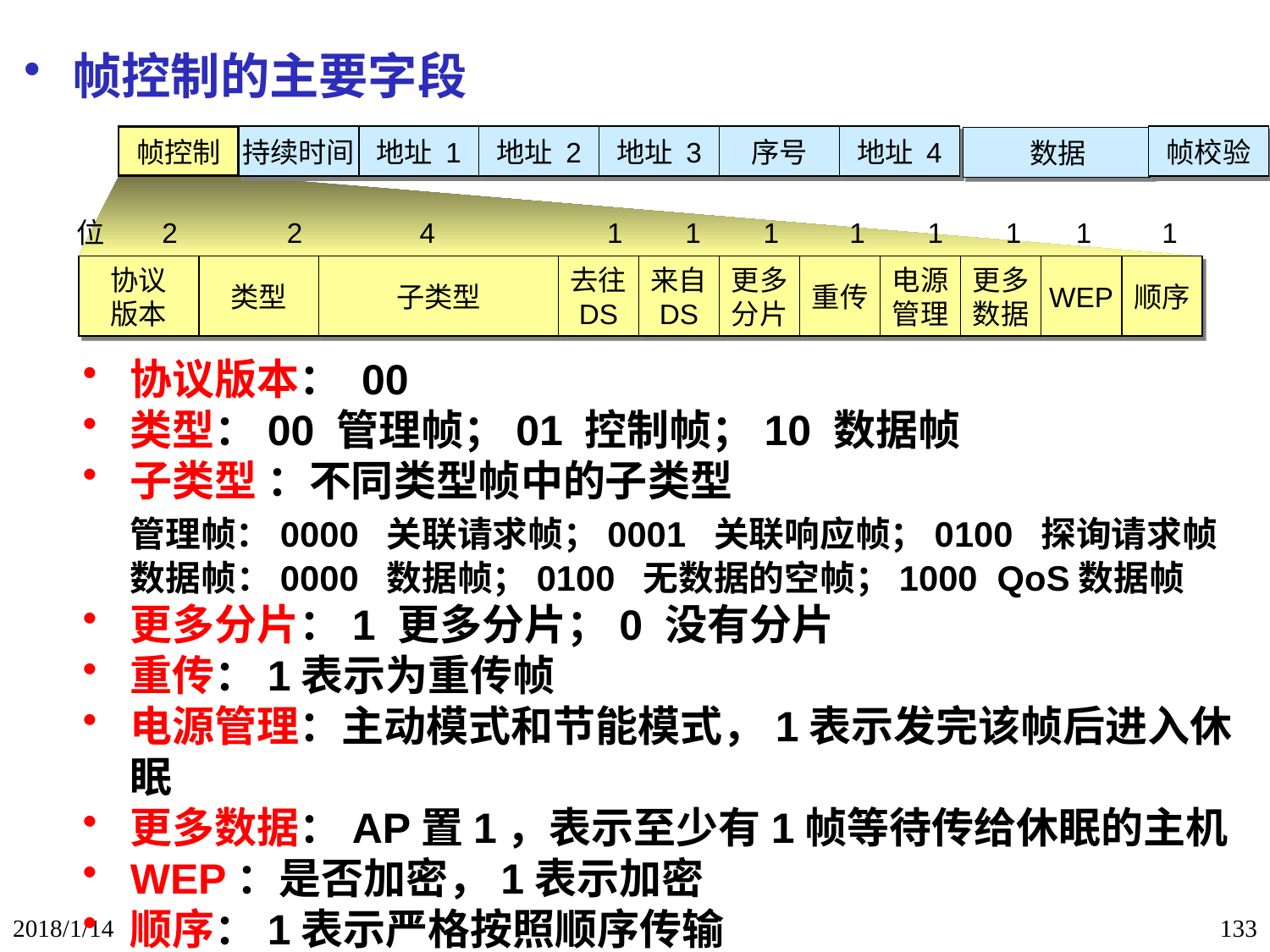

帧控制的主要字段
帧控制
持续时间
地址 1
地址 2
地址 3
序号
地址 4
帧校验
数据

位        2              2               4                      1        1        1         1        1        1       1         1
协议
版本
类型
子类型
去往
DS
来自
DS
更多
分片
重传
电源
管理
更多
数据
WEP
顺序
协议版本： 00
类型：00 管理帧；01 控制帧；10 数据帧
子类型 ：不同类型帧中的子类型
	管理帧：0000  关联请求帧；0001  关联响应帧；0100  探询请求帧
	数据帧：0000  数据帧；0100  无数据的空帧；1000  QoS数据帧
更多分片：1 更多分片；0 没有分片
重传：1表示为重传帧
电源管理：主动模式和节能模式，1表示发完该帧后进入休眠
更多数据：AP置1，表示至少有1帧等待传给休眠的主机
WEP：是否加密，1表示加密
顺序：1表示严格按照顺序传输
2018/1/14
133